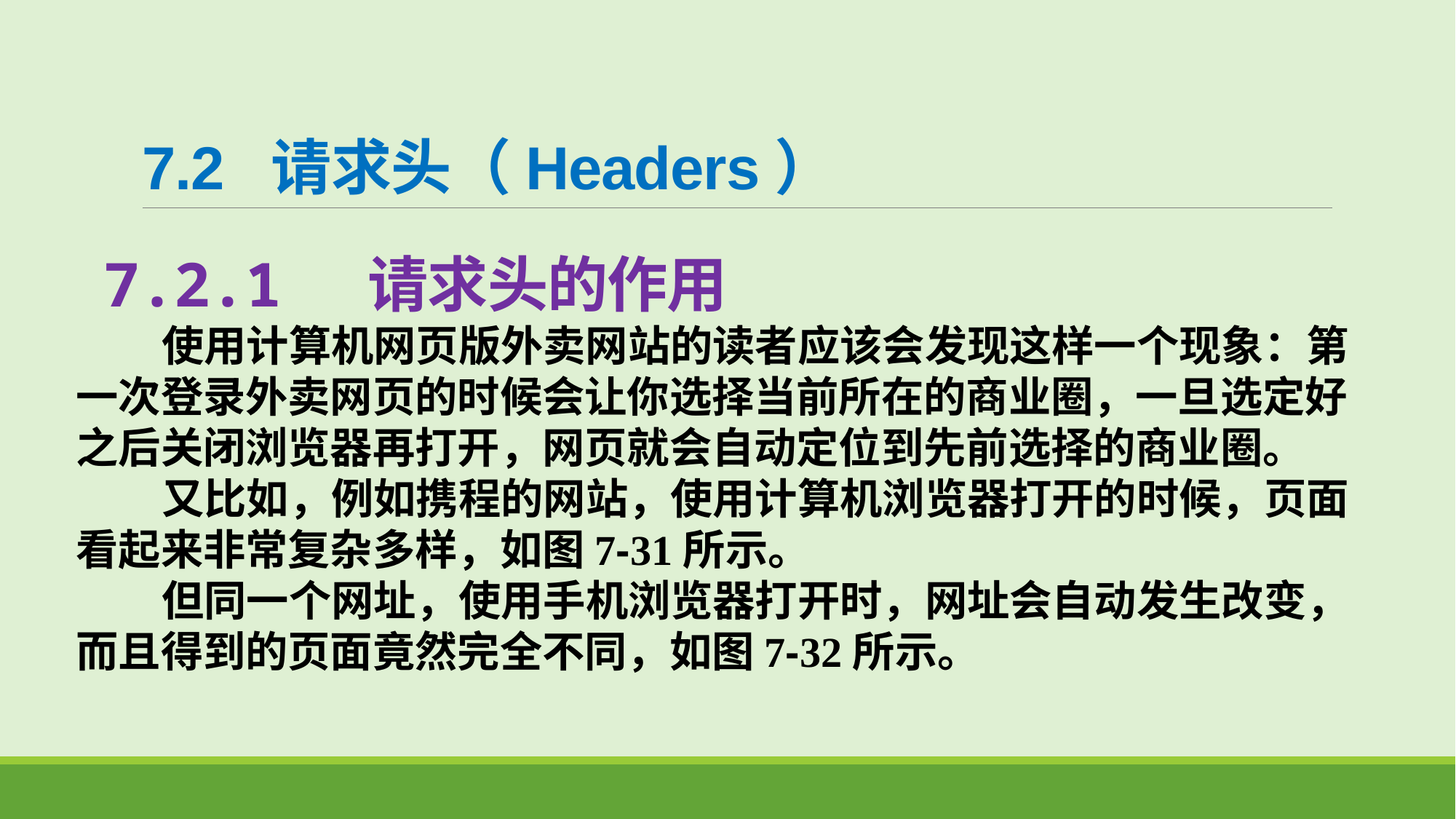

# 7.2  请求头（Headers）
7.2.1  请求头的作用
     使用计算机网页版外卖网站的读者应该会发现这样一个现象：第一次登录外卖网页的时候会让你选择当前所在的商业圈，一旦选定好之后关闭浏览器再打开，网页就会自动定位到先前选择的商业圈。
     又比如，例如携程的网站，使用计算机浏览器打开的时候，页面看起来非常复杂多样，如图7-31所示。
     但同一个网址，使用手机浏览器打开时，网址会自动发生改变，而且得到的页面竟然完全不同，如图7-32所示。